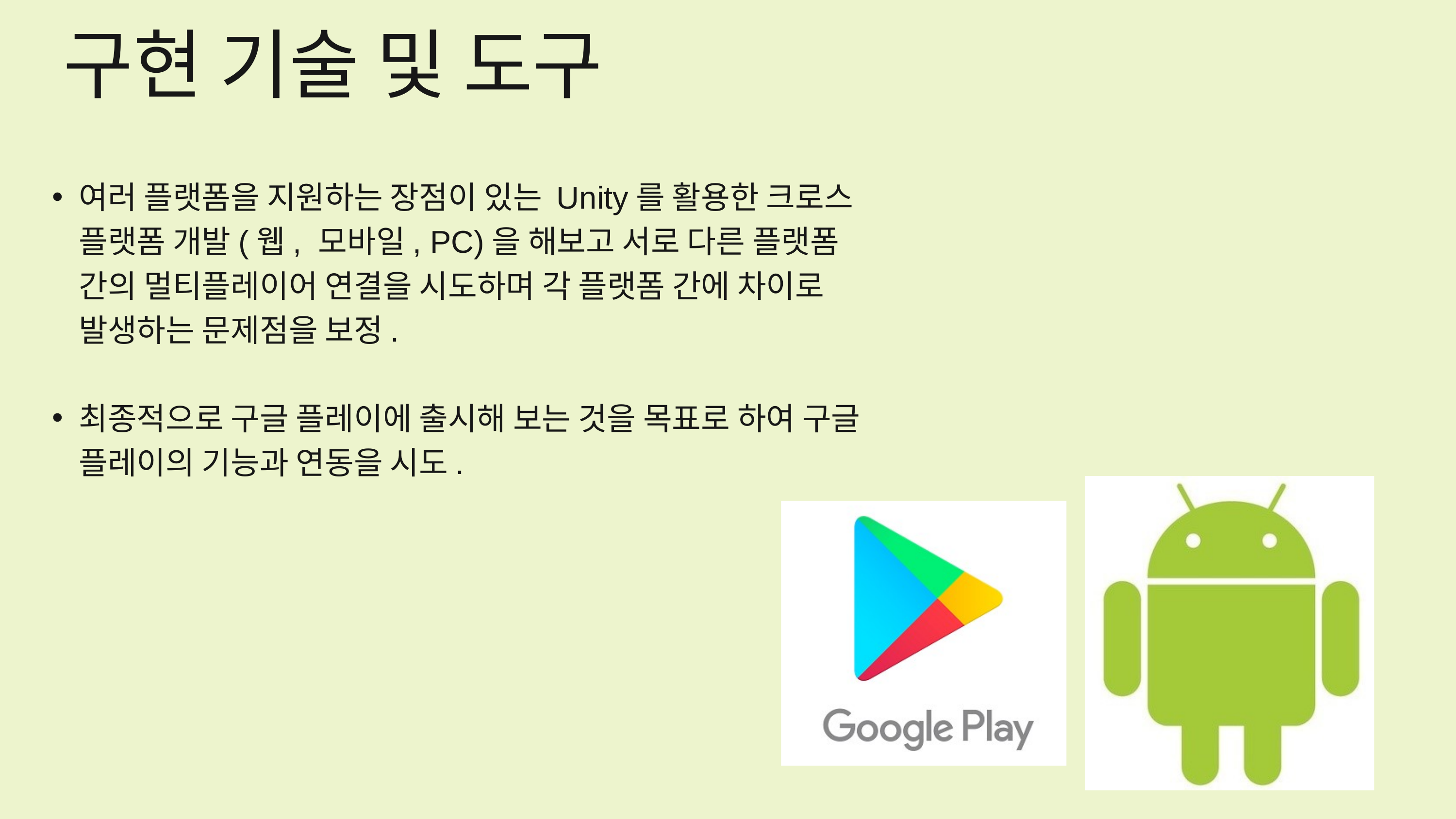

구현 기술 및 도구
여러 플랫폼을 지원하는 장점이 있는 Unity를 활용한 크로스 플랫폼 개발(웹, 모바일, PC)을 해보고 서로 다른 플랫폼 간의 멀티플레이어 연결을 시도하며 각 플랫폼 간에 차이로 발생하는 문제점을 보정.

최종적으로 구글 플레이에 출시해 보는 것을 목표로 하여 구글 플레이의 기능과 연동을 시도.